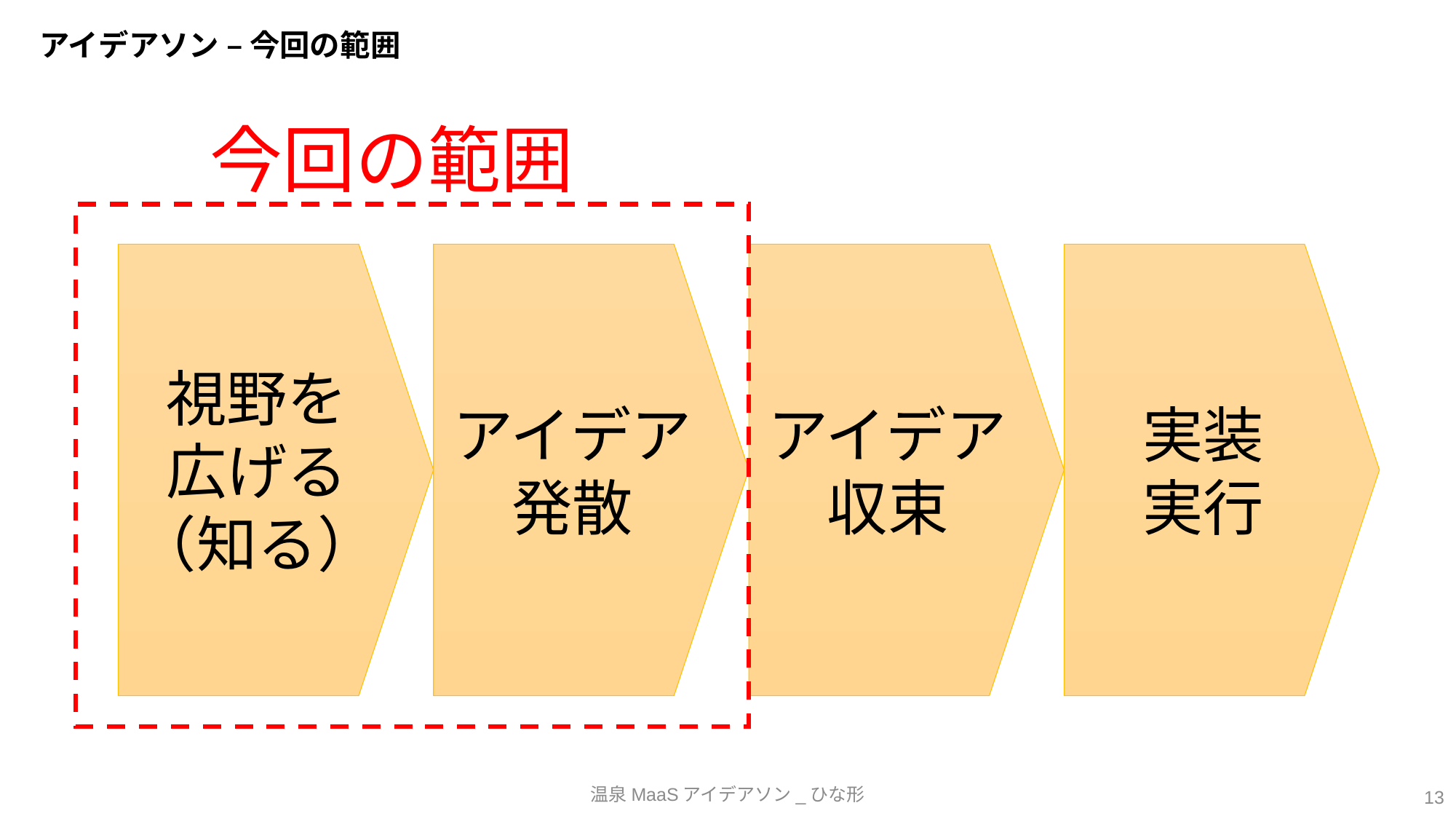

# アイデアソン – 今回の範囲
今回の範囲

実装
実行
視野を
広げる
（知る）
アイデア
発散
アイデア
収束
温泉MaaSアイデアソン_ひな形
13